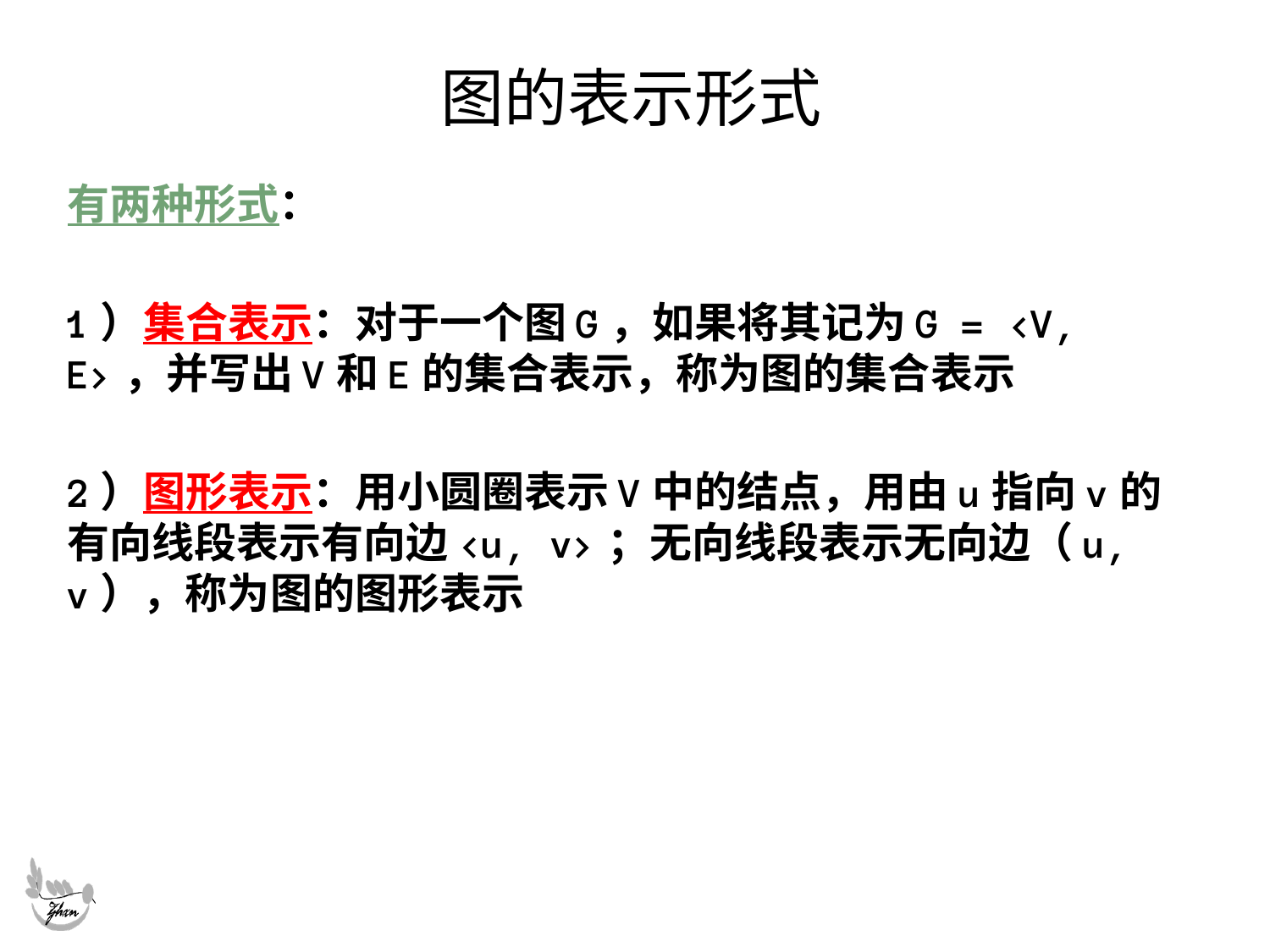

# 图的表示形式
有两种形式：

1）集合表示：对于一个图G，如果将其记为G = <V, E>，并写出V和E的集合表示，称为图的集合表示

2）图形表示：用小圆圈表示V中的结点，用由u指向v的有向线段表示有向边<u, v>；无向线段表示无向边（u, v），称为图的图形表示
19